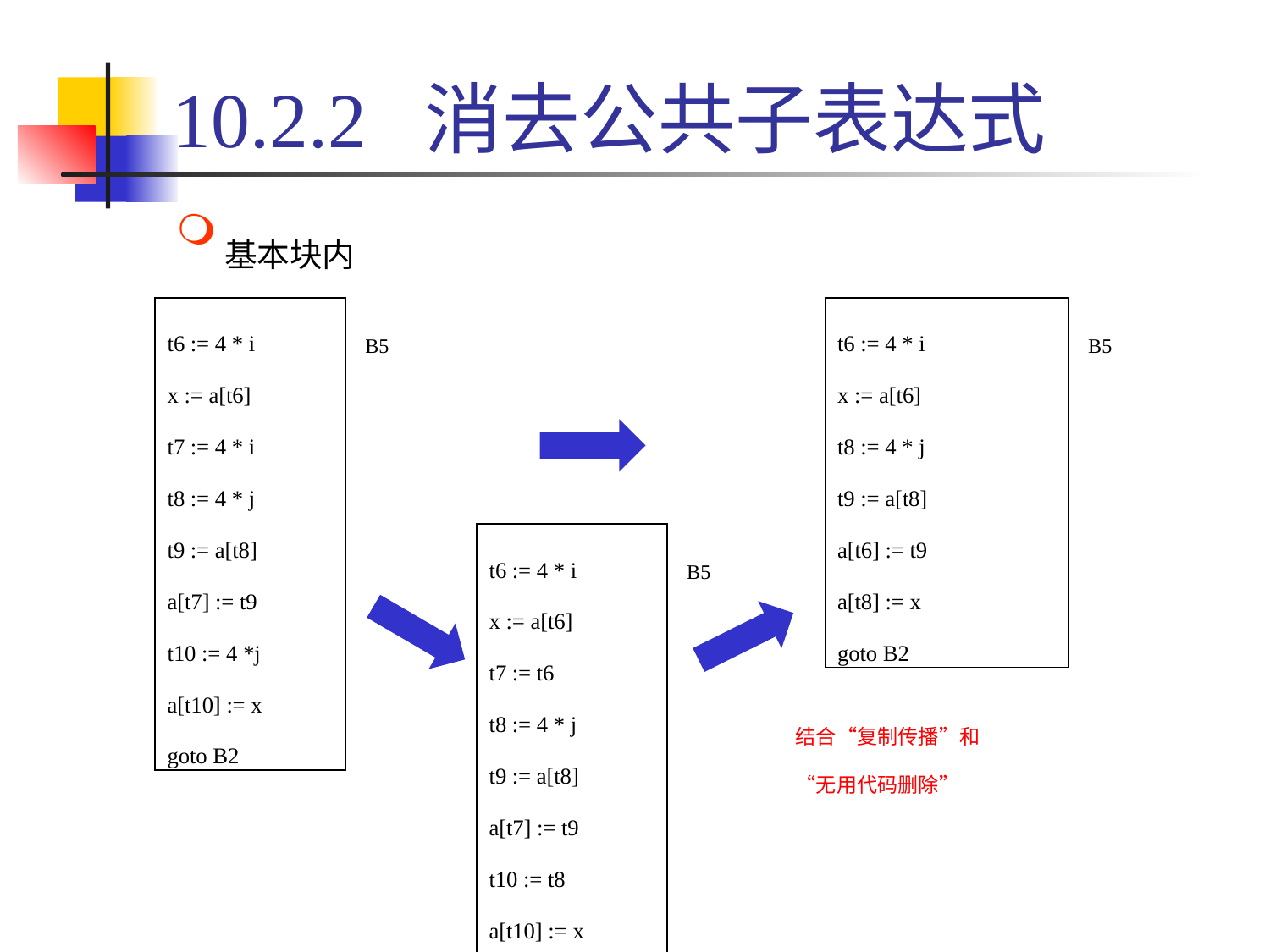

# 10.2.2  消去公共子表达式
基本块内
t6 := 4 * i
x := a[t6]
t7 := 4 * i
t8 := 4 * j
t9 := a[t8]
a[t7] := t9
t10 := 4 *j
a[t10] := x
goto B2
t6 := 4 * i
x := a[t6]
t8 := 4 * j
t9 := a[t8]
a[t6] := t9
a[t8] := x
goto B2
B5
B5

t6 := 4 * i
x := a[t6]
t7 := t6
t8 := 4 * j
t9 := a[t8]
a[t7] := t9
t10 := t8
a[t10] := x
goto B2
B5

结合“复制传播”和
“无用代码删除”